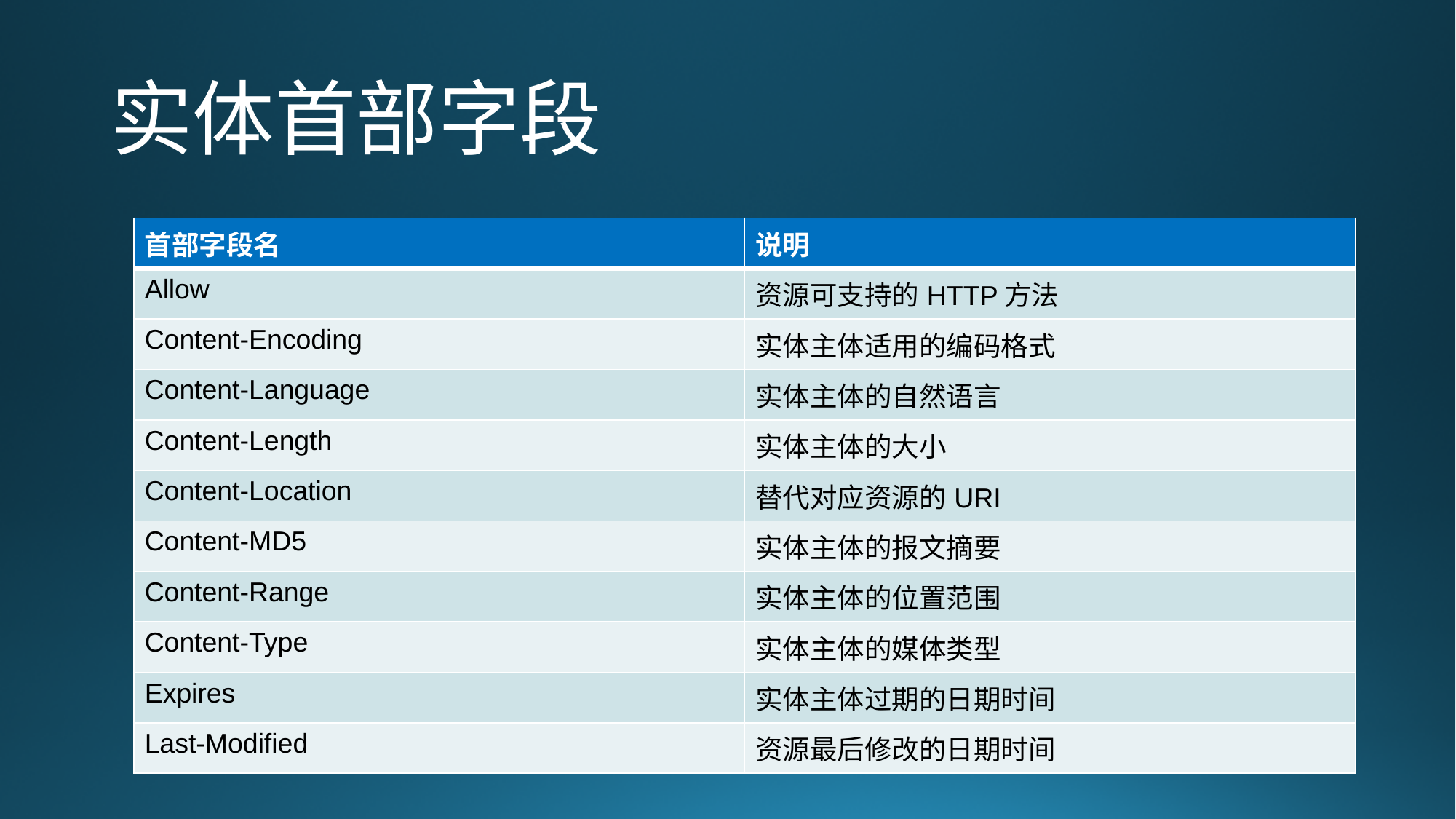

# 实体首部字段
| 首部字段名 | 说明 |
| --- | --- |
| Allow | 资源可支持的HTTP方法 |
| Content-Encoding | 实体主体适用的编码格式 |
| Content-Language | 实体主体的自然语言 |
| Content-Length | 实体主体的大小 |
| Content-Location | 替代对应资源的URI |
| Content-MD5 | 实体主体的报文摘要 |
| Content-Range | 实体主体的位置范围 |
| Content-Type | 实体主体的媒体类型 |
| Expires | 实体主体过期的日期时间 |
| Last-Modified | 资源最后修改的日期时间 |